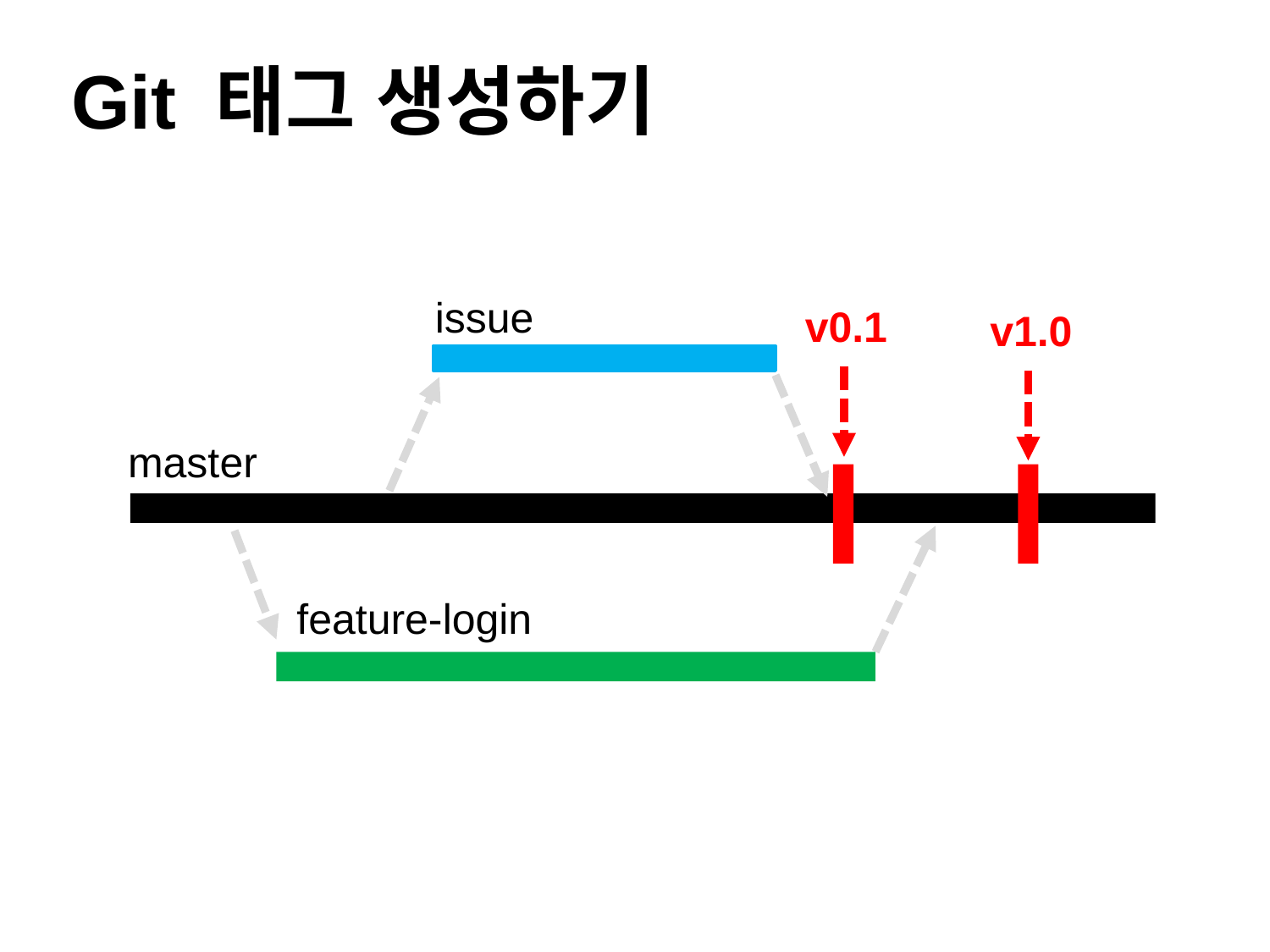

# Git 태그 생성하기
issue

v0.1

v1.0
master

feature-login